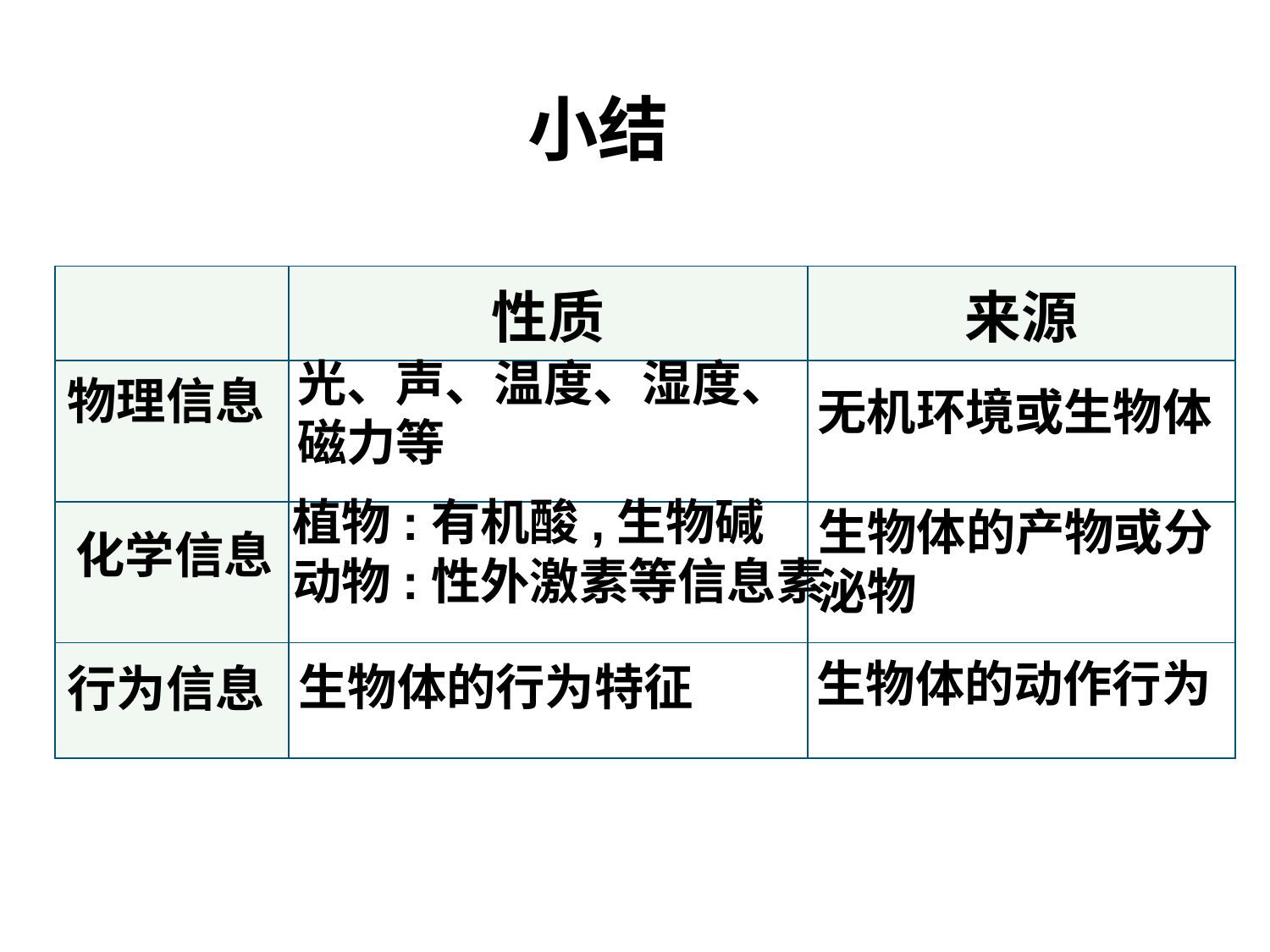

小结
|  | 性质 | 来源 |
| --- | --- | --- |
|  |  |  |
|  |  |  |
|  |  |  |
光、声、温度、湿度、磁力等
物理信息
无机环境或生物体
植物:有机酸,生物碱
动物:性外激素等信息素
生物体的产物或分泌物
化学信息
生物体的动作行为
生物体的行为特征
行为信息